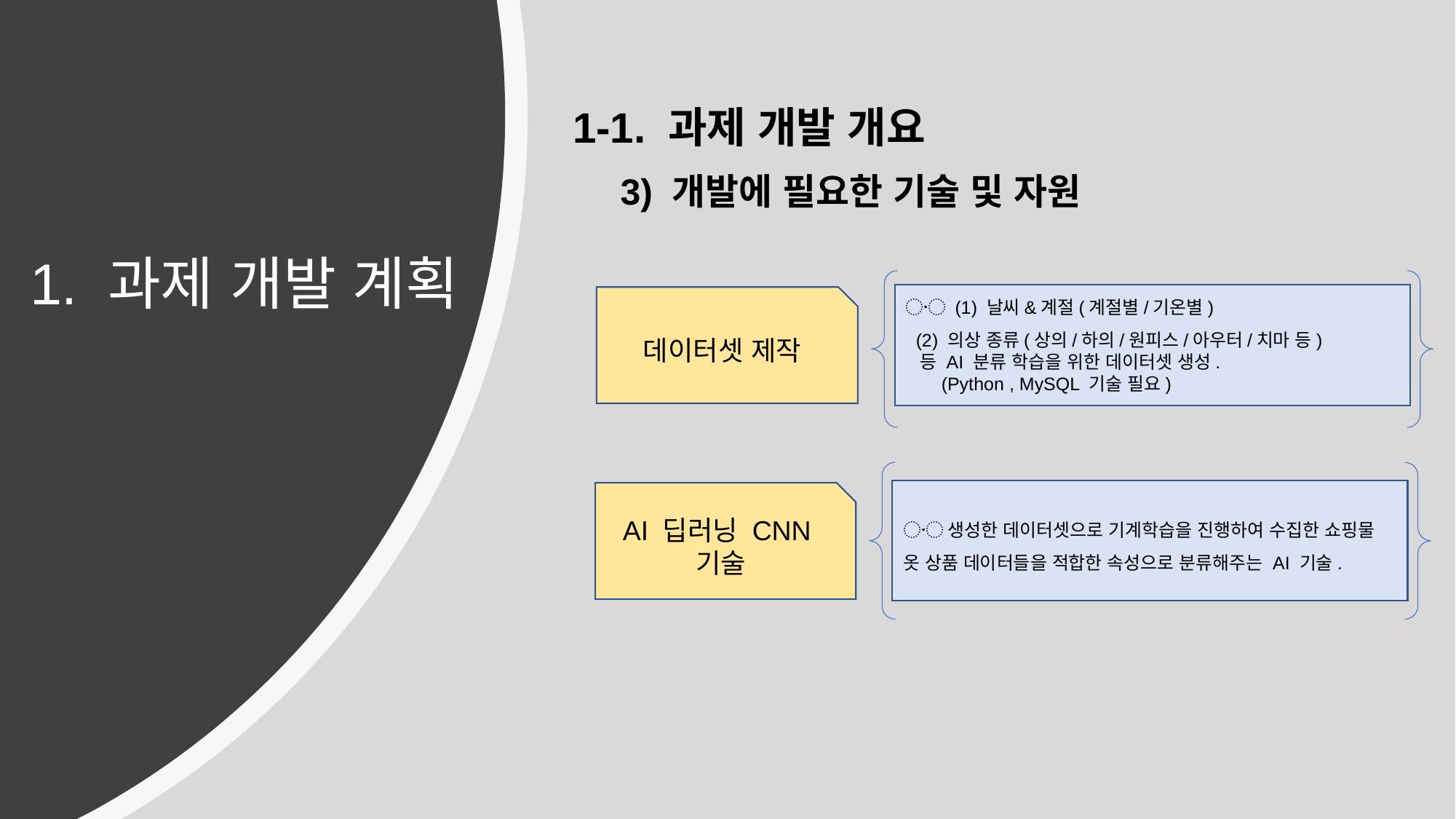

1-1. 과제 개발 개요
3) 개발에 필요한 기술 및 자원
1. 과제 개발 계획

〮 (1) 날씨&계절(계절별/기온별)
  (2) 의상 종류(상의/하의/원피스/아우터/치마 등)
  등 AI 분류 학습을 위한 데이터셋 생성.
       (Python , MySQL 기술 필요)
데이터셋 제작
〮 생성한 데이터셋으로 기계학습을 진행하여 수집한 쇼핑물 옷 상품 데이터들을 적합한 속성으로 분류해주는 AI 기술.
AI 딥러닝 CNN
기술